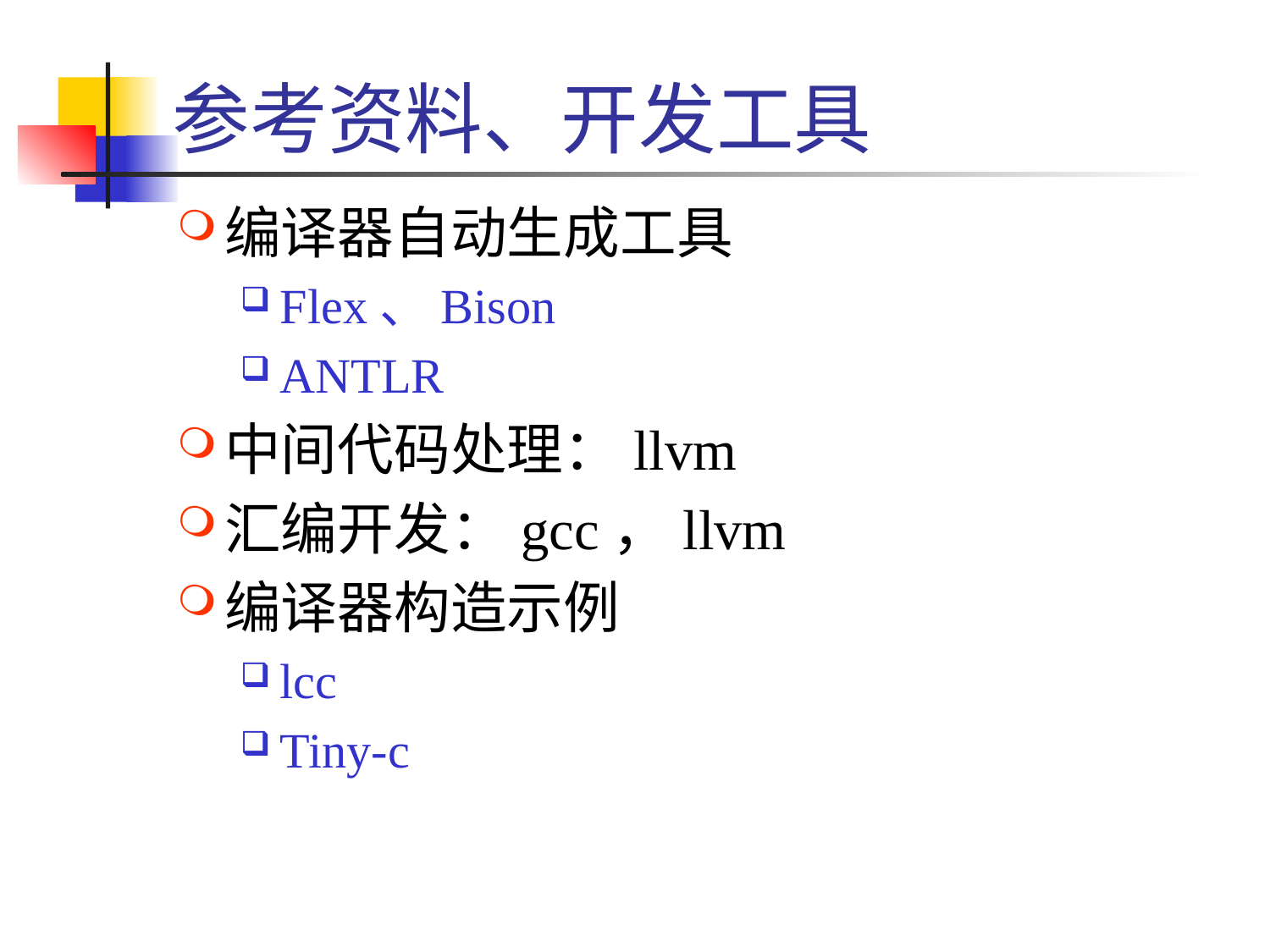

# 参考资料、开发工具
编译器自动生成工具
Flex、Bison
ANTLR
中间代码处理：llvm
汇编开发：gcc，llvm
编译器构造示例
lcc
Tiny-c